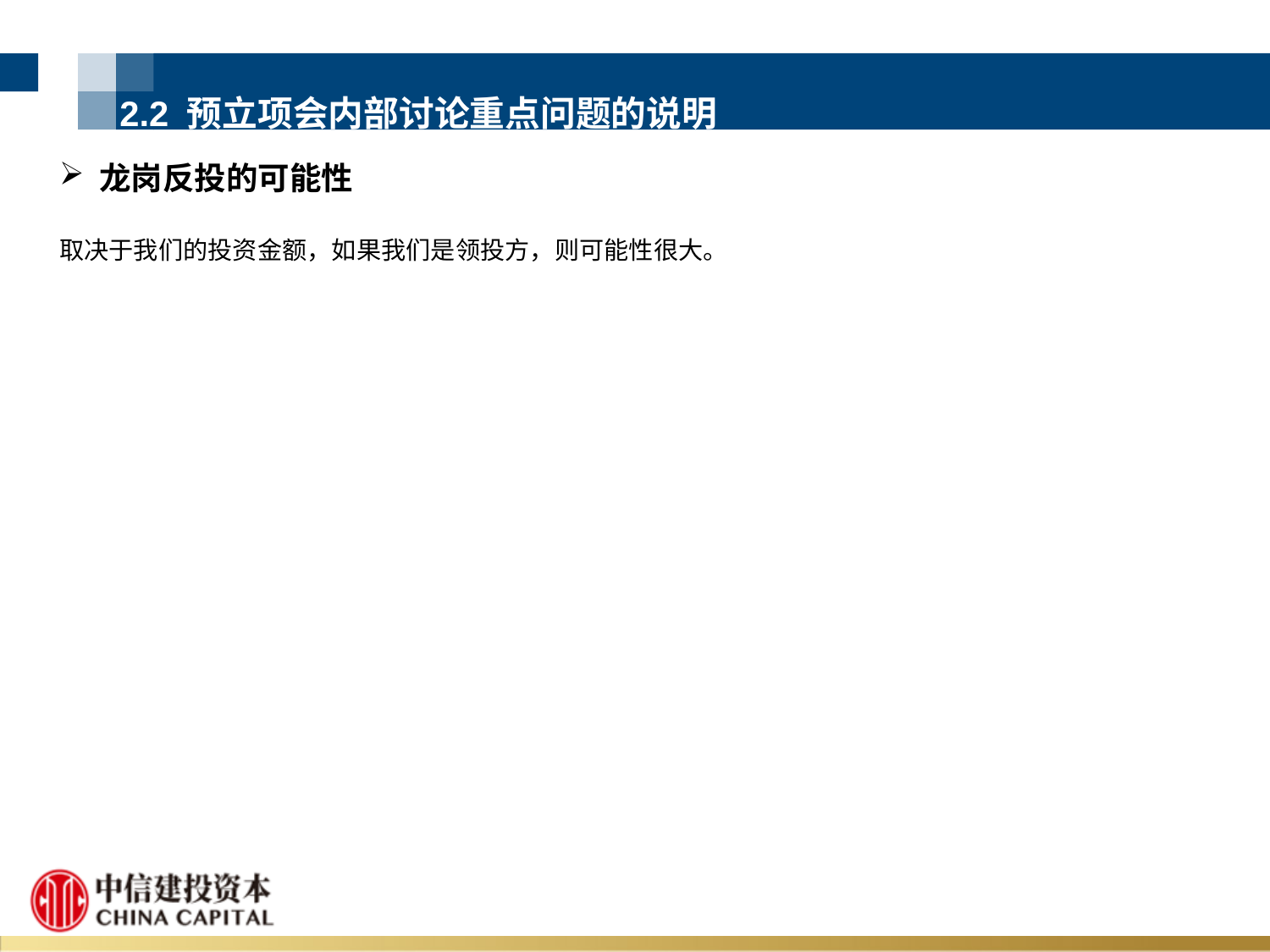

2.2 预立项会内部讨论重点问题的说明
龙岗反投的可能性

取决于我们的投资金额，如果我们是领投方，则可能性很大。